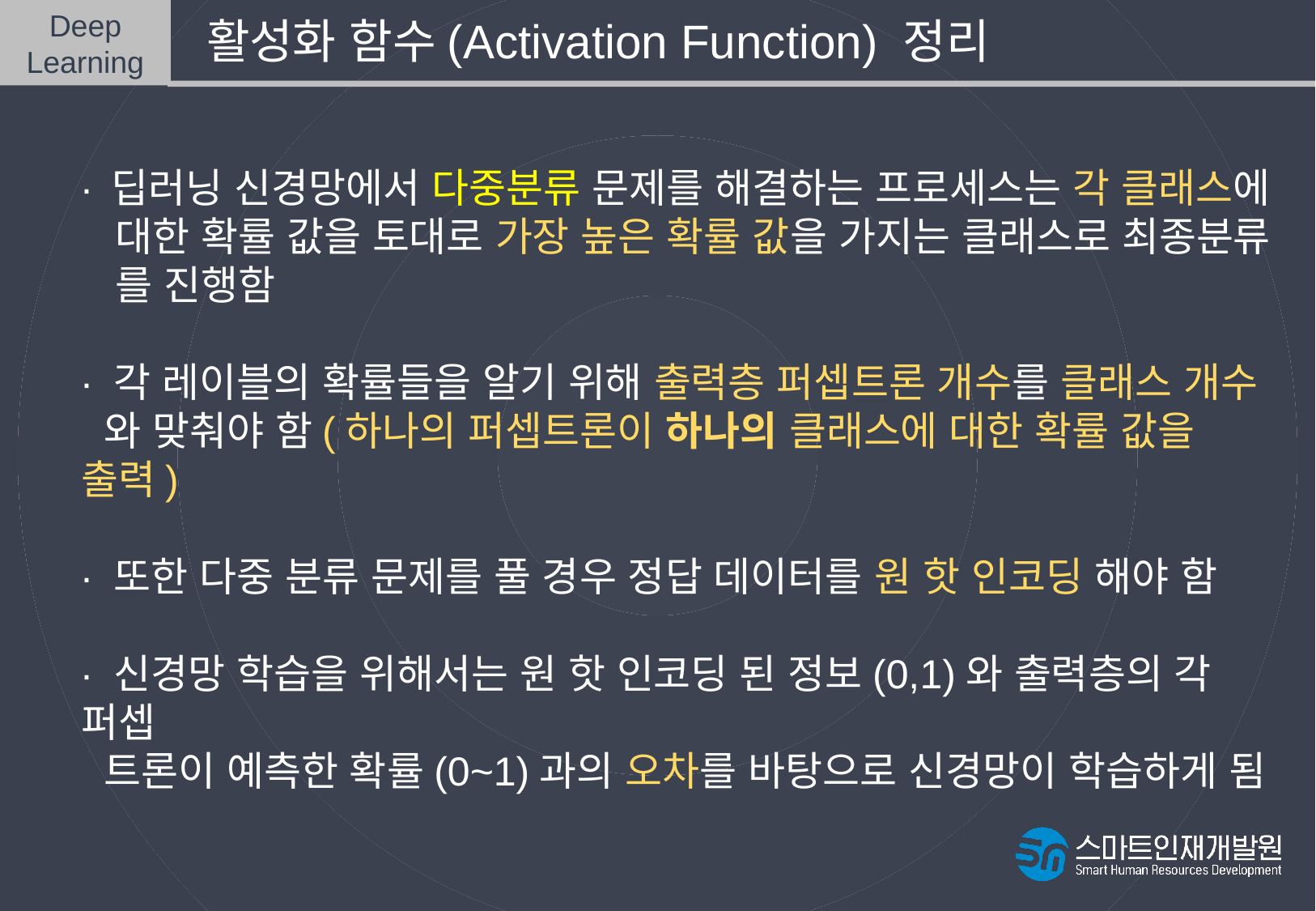

Deep
Learning
 활성화 함수(Activation Function) 정리

∙ 딥러닝 신경망에서 다중분류 문제를 해결하는 프로세스는 각 클래스에
   대한 확률 값을 토대로 가장 높은 확률 값을 가지는 클래스로 최종분류
   를 진행함
∙ 각 레이블의 확률들을 알기 위해 출력층 퍼셉트론 개수를 클래스 개수
  와 맞춰야 함(하나의 퍼셉트론이 하나의 클래스에 대한 확률 값을 출력)
∙ 또한 다중 분류 문제를 풀 경우 정답 데이터를 원 핫 인코딩 해야 함
∙ 신경망 학습을 위해서는 원 핫 인코딩 된 정보(0,1)와 출력층의 각 퍼셉
  트론이 예측한 확률(0~1)과의 오차를 바탕으로 신경망이 학습하게 됨